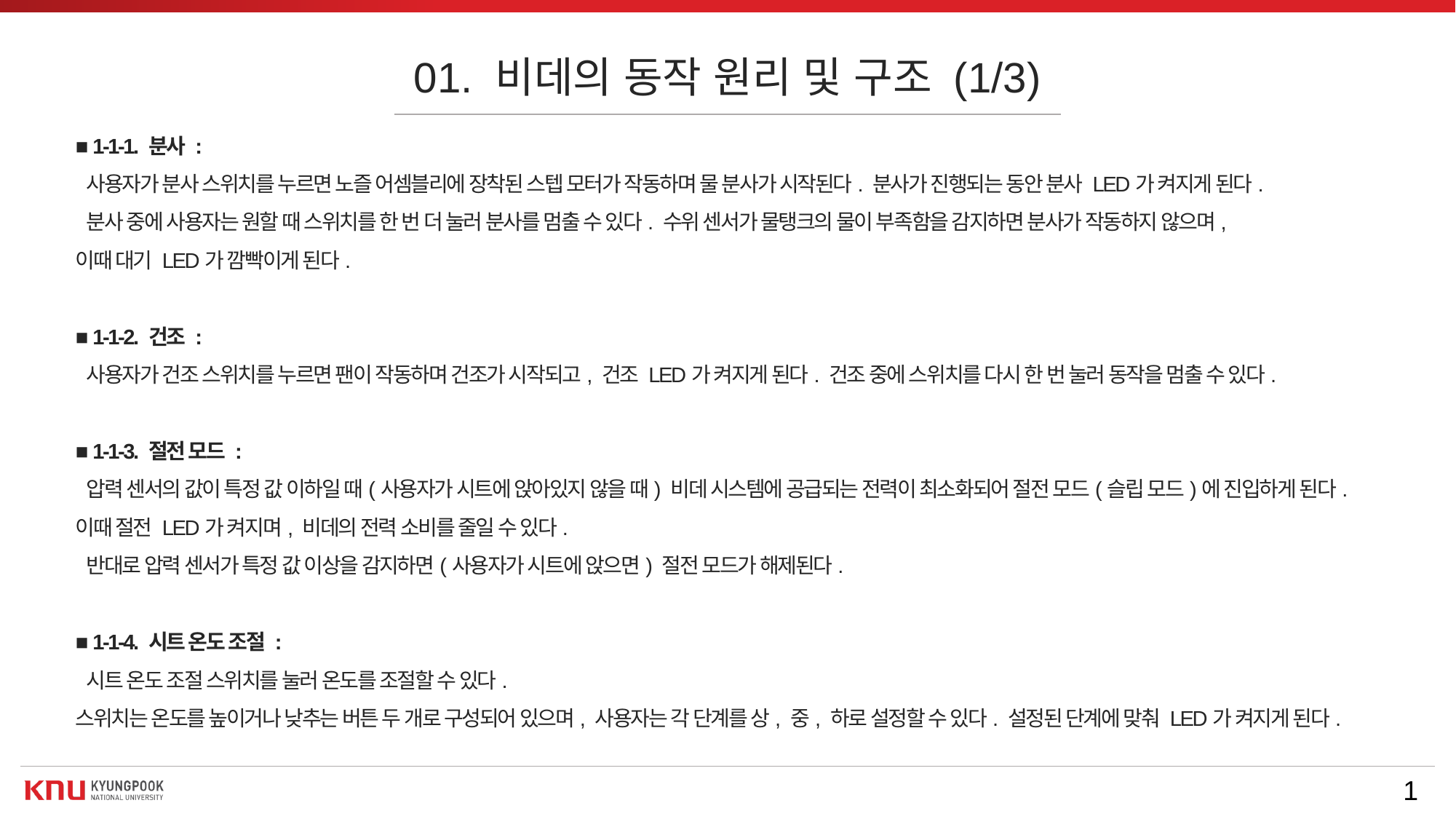

01. 비데의 동작 원리 및 구조 (1/3)
■ 1-1-1. 분사 :
 사용자가 분사 스위치를 누르면 노즐 어셈블리에 장착된 스텝 모터가 작동하며 물 분사가 시작된다. 분사가 진행되는 동안 분사 LED가 켜지게 된다.
 분사 중에 사용자는 원할 때 스위치를 한 번 더 눌러 분사를 멈출 수 있다. 수위 센서가 물탱크의 물이 부족함을 감지하면 분사가 작동하지 않으며,
이때 대기 LED가 깜빡이게 된다.

■ 1-1-2. 건조 :
 사용자가 건조 스위치를 누르면 팬이 작동하며 건조가 시작되고, 건조 LED가 켜지게 된다. 건조 중에 스위치를 다시 한 번 눌러 동작을 멈출 수 있다.

■ 1-1-3. 절전 모드 :
 압력 센서의 값이 특정 값 이하일 때(사용자가 시트에 앉아있지 않을 때) 비데 시스템에 공급되는 전력이 최소화되어 절전 모드(슬립 모드)에 진입하게 된다.
이때 절전 LED가 켜지며, 비데의 전력 소비를 줄일 수 있다.
 반대로 압력 센서가 특정 값 이상을 감지하면(사용자가 시트에 앉으면) 절전 모드가 해제된다.

■ 1-1-4. 시트 온도 조절 :
 시트 온도 조절 스위치를 눌러 온도를 조절할 수 있다.
스위치는 온도를 높이거나 낮추는 버튼 두 개로 구성되어 있으며, 사용자는 각 단계를 상, 중, 하로 설정할 수 있다. 설정된 단계에 맞춰 LED가 켜지게 된다.
1